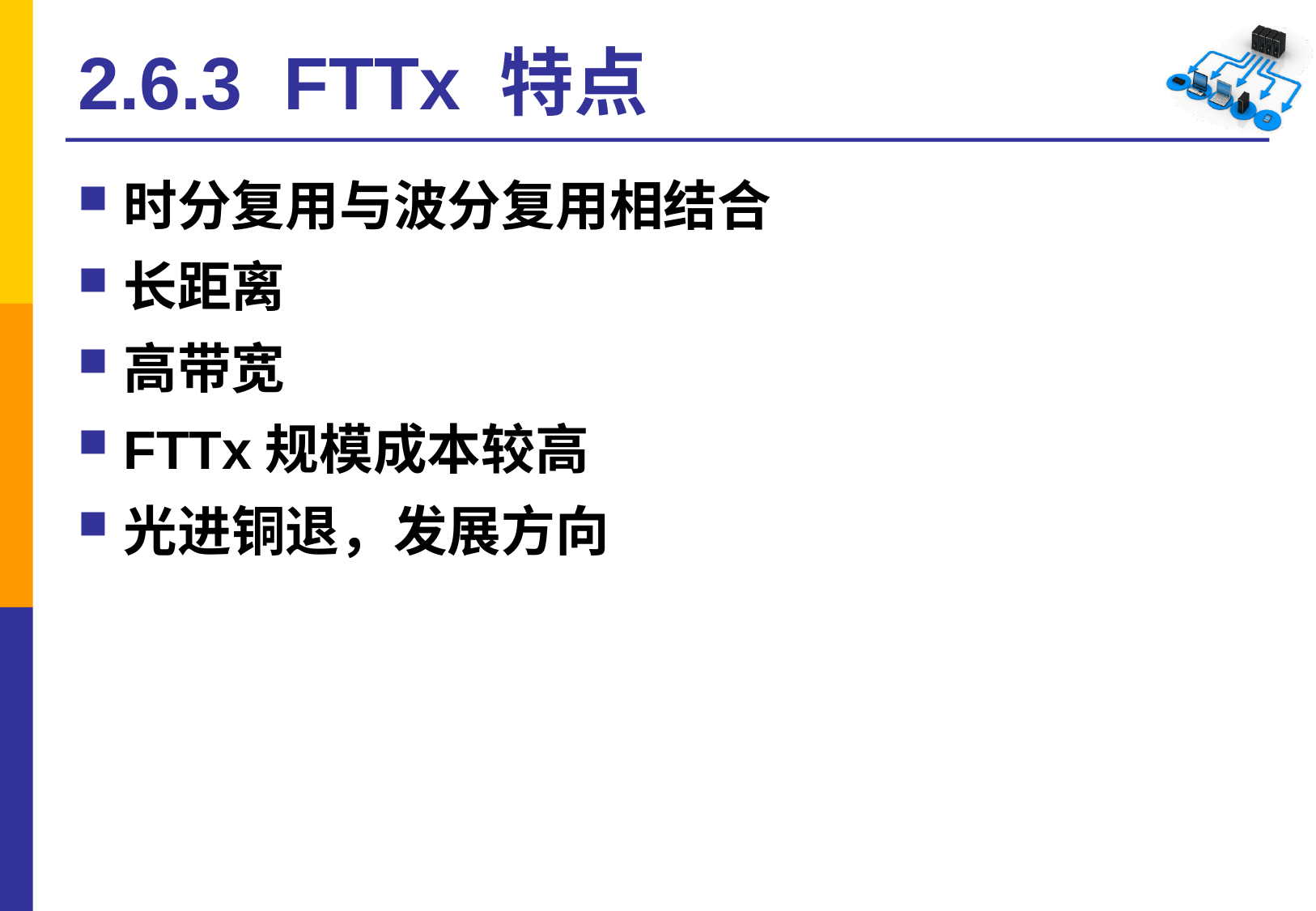

# 2.6.3  FTTx 特点
时分复用与波分复用相结合
长距离
高带宽
FTTx规模成本较高
光进铜退，发展方向